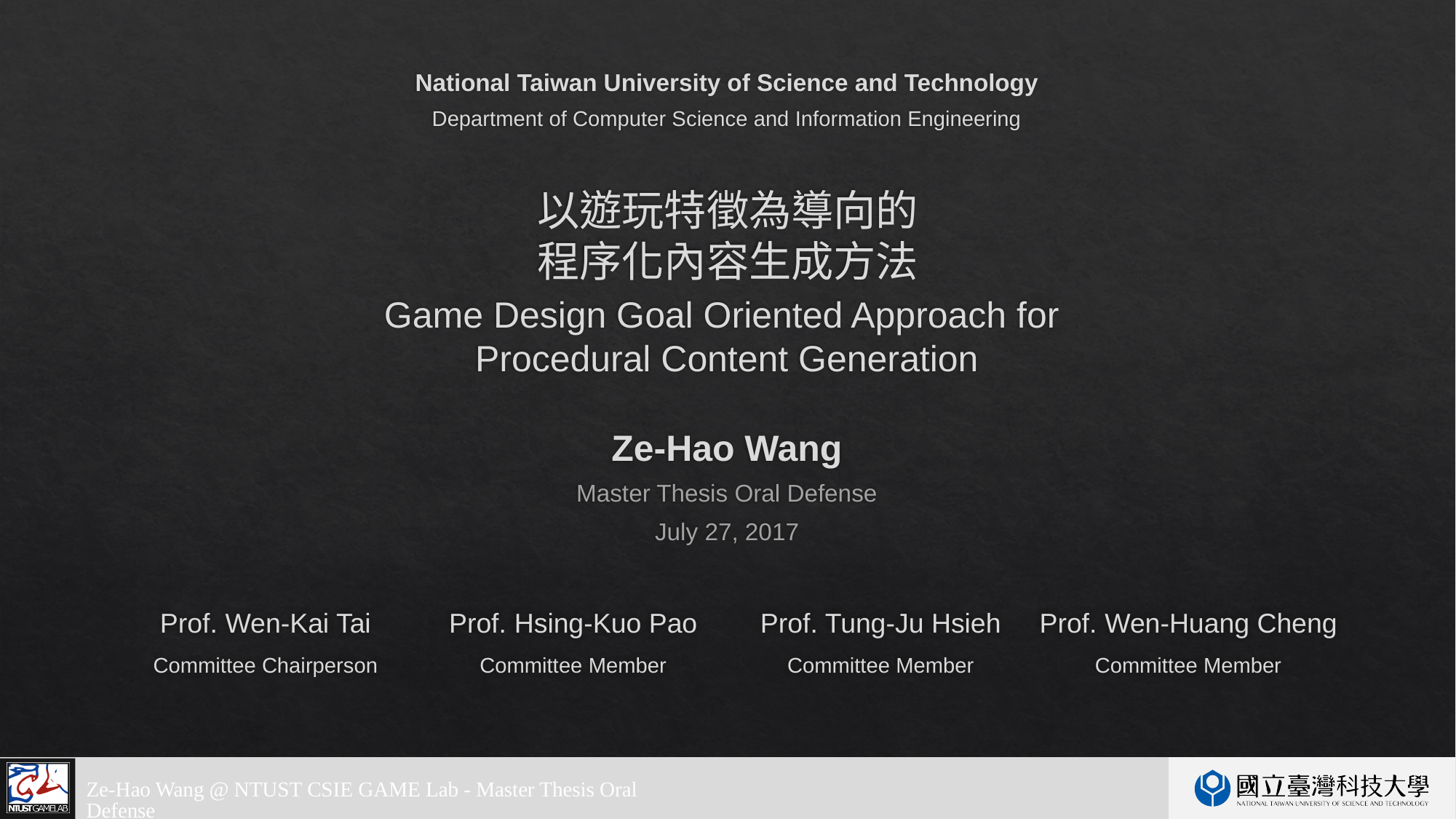

National Taiwan University of Science and Technology
Department of Computer Science and Information Engineering
以遊玩特徵為導向的
程序化內容生成方法
# Game Design Goal Oriented Approach for Procedural Content Generation
Ze-Hao Wang
Master Thesis Oral Defense
July 27, 2017
Prof. Wen-Kai Tai
Committee Chairperson
Prof. Hsing-Kuo Pao
Committee Member
Prof. Tung-Ju Hsieh
Committee Member
Prof. Wen-Huang Cheng
Committee Member
Ze-Hao Wang @ NTUST CSIE GAME Lab - Master Thesis Oral Defense